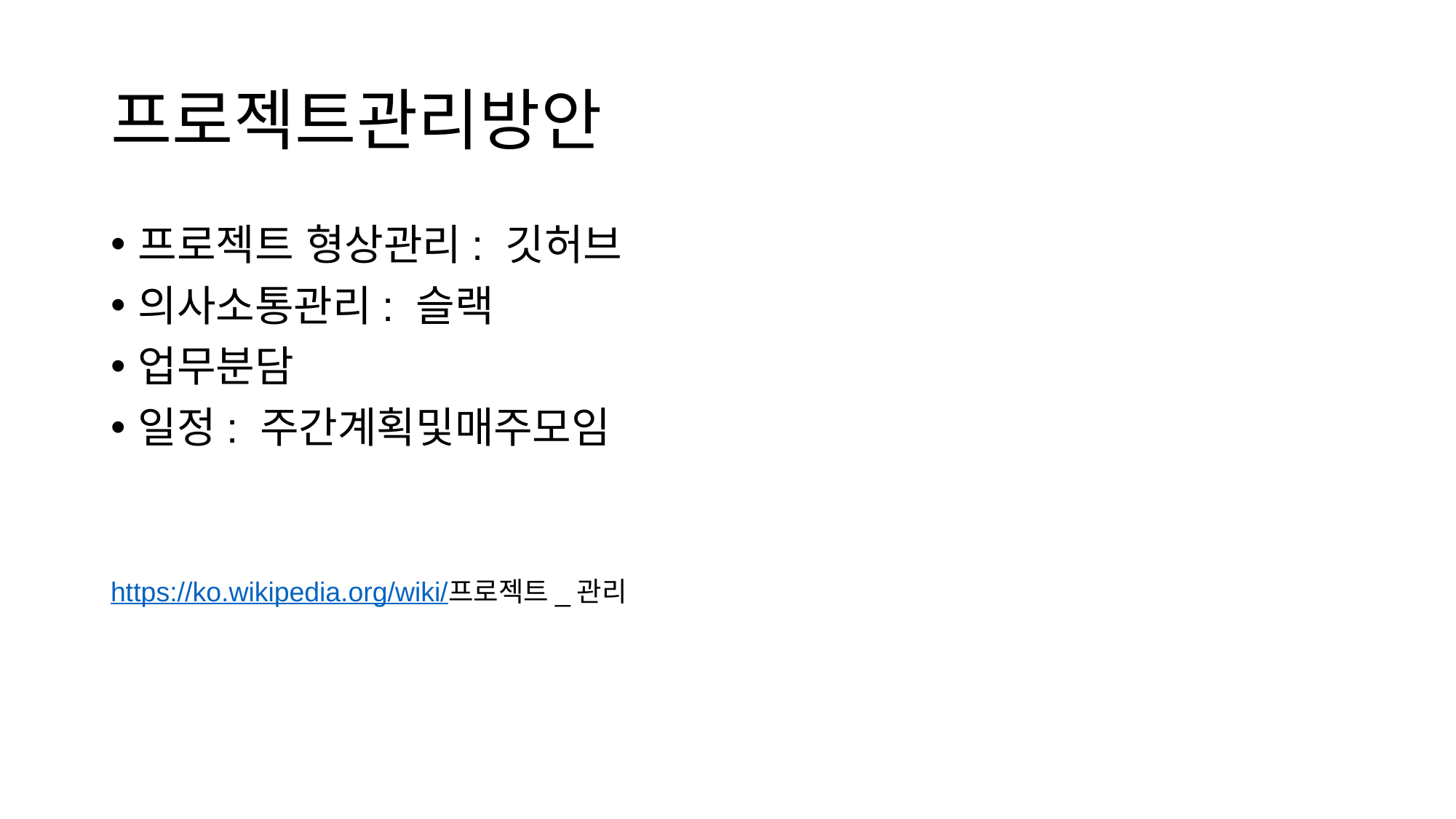

# 프로젝트관리방안
프로젝트 형상관리: 깃허브
의사소통관리: 슬랙
업무분담
일정: 주간계획및매주모임
https://ko.wikipedia.org/wiki/프로젝트_관리